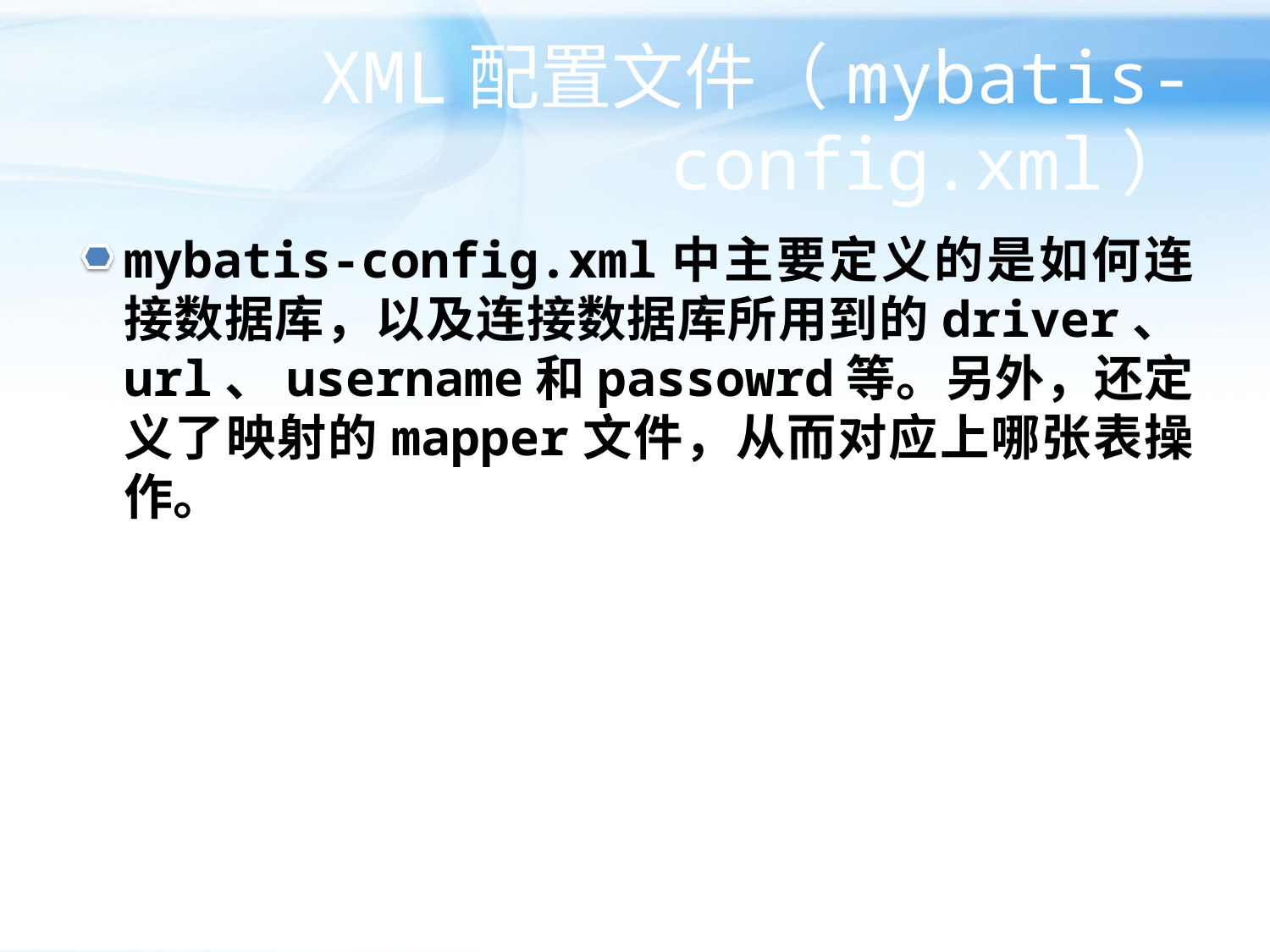

# XML配置文件（mybatis-config.xml）
mybatis-config.xml中主要定义的是如何连接数据库，以及连接数据库所用到的driver、url、username和passowrd等。另外，还定义了映射的mapper文件，从而对应上哪张表操作。